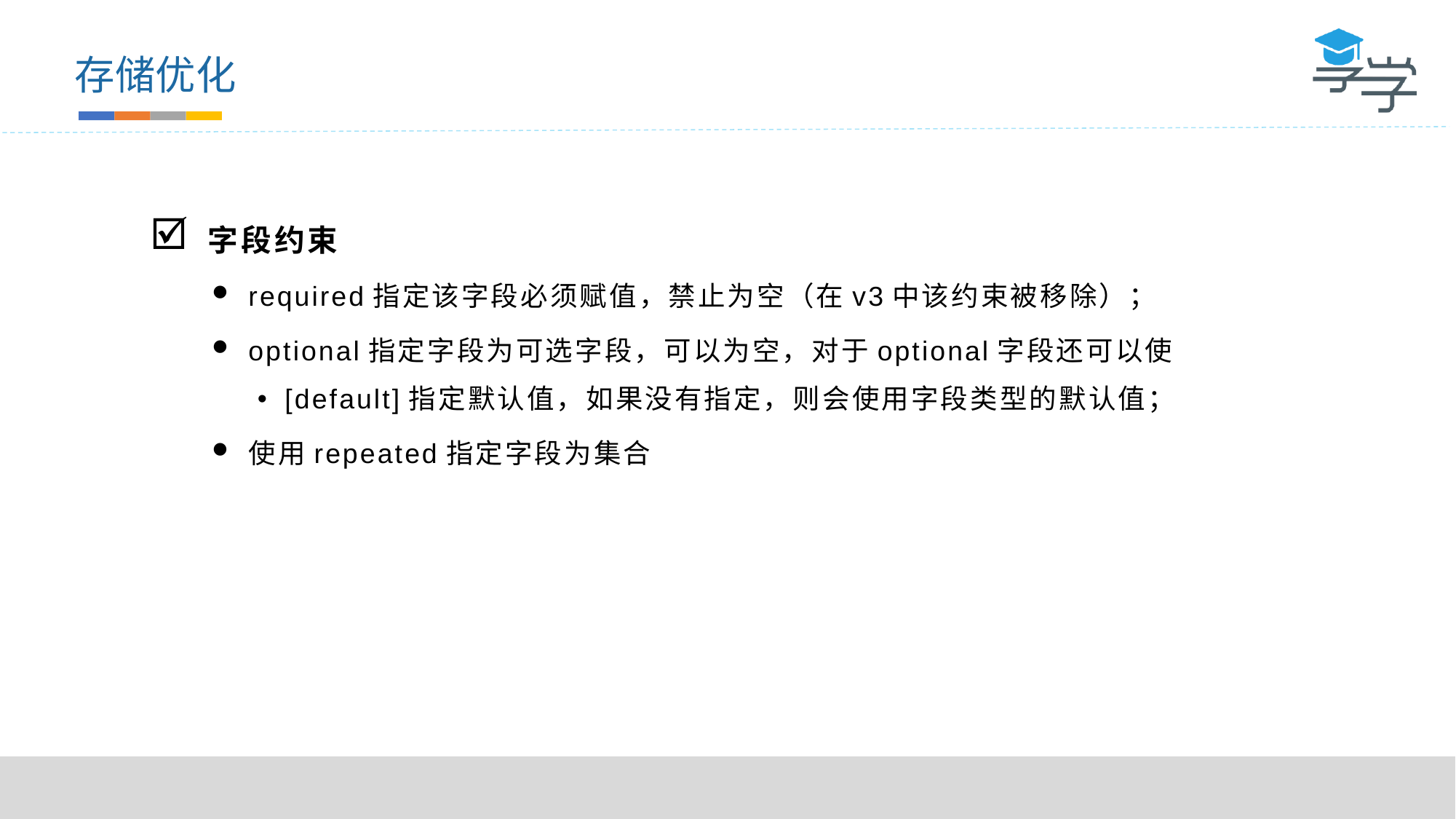

存储优化

字段约束
required指定该字段必须赋值，禁止为空（在v3中该约束被移除）；
optional指定字段为可选字段，可以为空，对于optional字段还可以使
[default]指定默认值，如果没有指定，则会使用字段类型的默认值；
使用repeated指定字段为集合